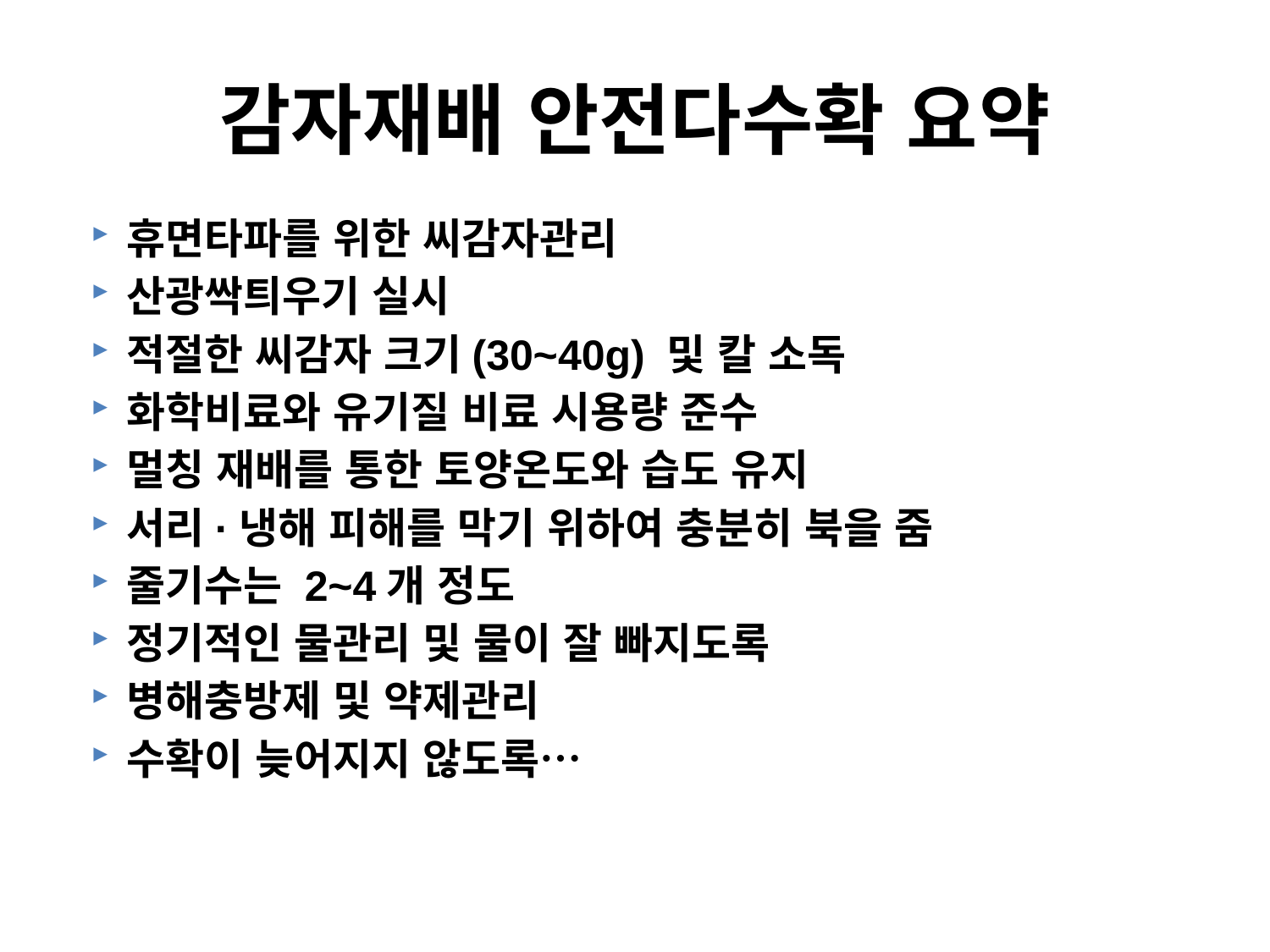

# 감자재배 안전다수확 요약
휴면타파를 위한 씨감자관리
산광싹틔우기 실시
적절한 씨감자 크기(30~40g) 및 칼 소독
화학비료와 유기질 비료 시용량 준수
멀칭 재배를 통한 토양온도와 습도 유지
서리·냉해 피해를 막기 위하여 충분히 북을 줌
줄기수는 2~4개 정도
정기적인 물관리 및 물이 잘 빠지도록
병해충방제 및 약제관리
수확이 늦어지지 않도록…